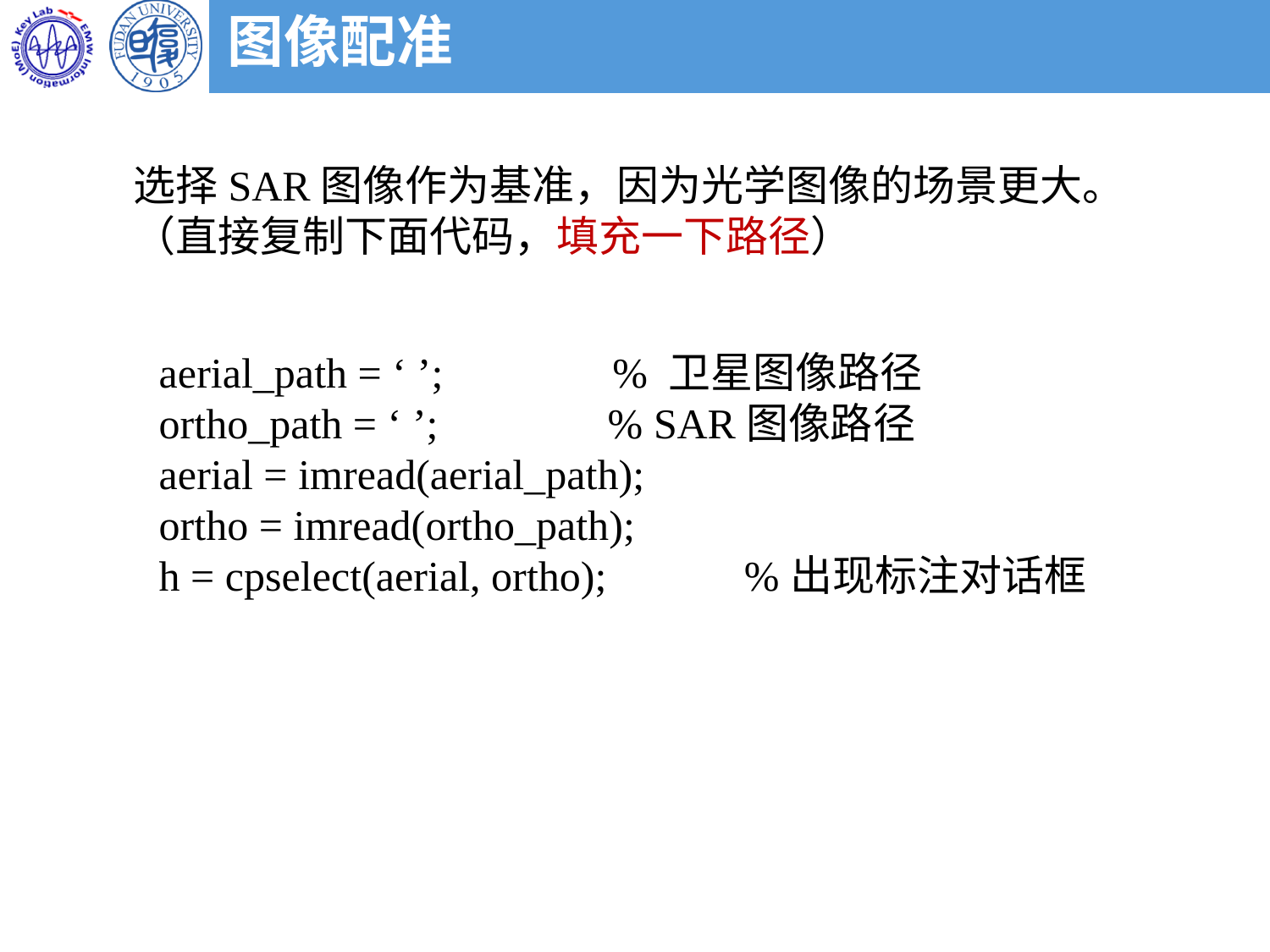

图像配准
选择SAR图像作为基准，因为光学图像的场景更大。（直接复制下面代码，填充一下路径）
aerial_path = ‘ ’;                % 卫星图像路径
ortho_path = ‘ ’;                % SAR图像路径
aerial = imread(aerial_path);
ortho = imread(ortho_path);
h = cpselect(aerial, ortho);             %出现标注对话框